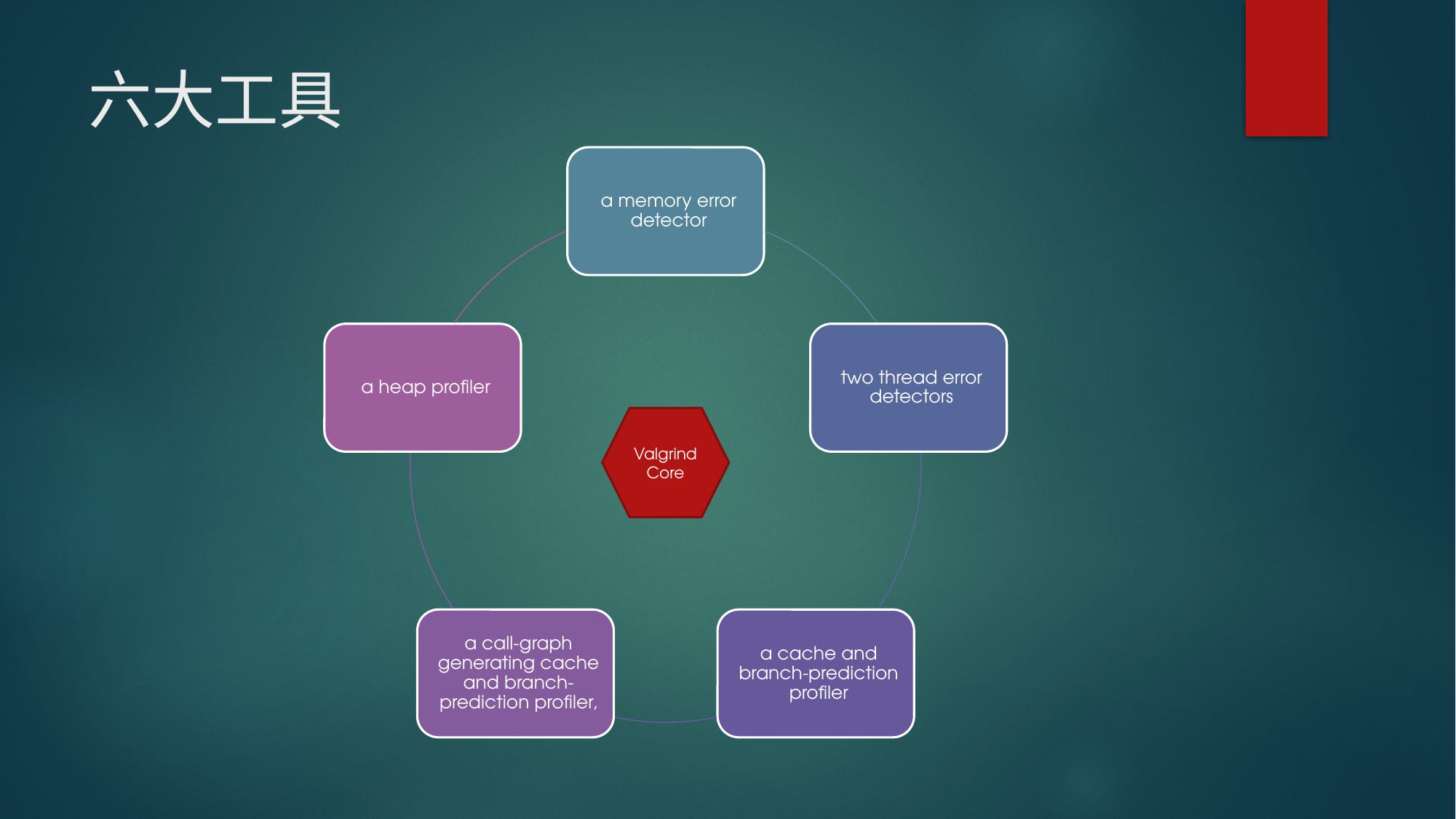

# 六大工具
a memory error detector
two thread error detectors
a cache and branch-prediction profiler
a call-graph generating cache and branch-prediction profiler,
a heap profiler
Valgrind Core